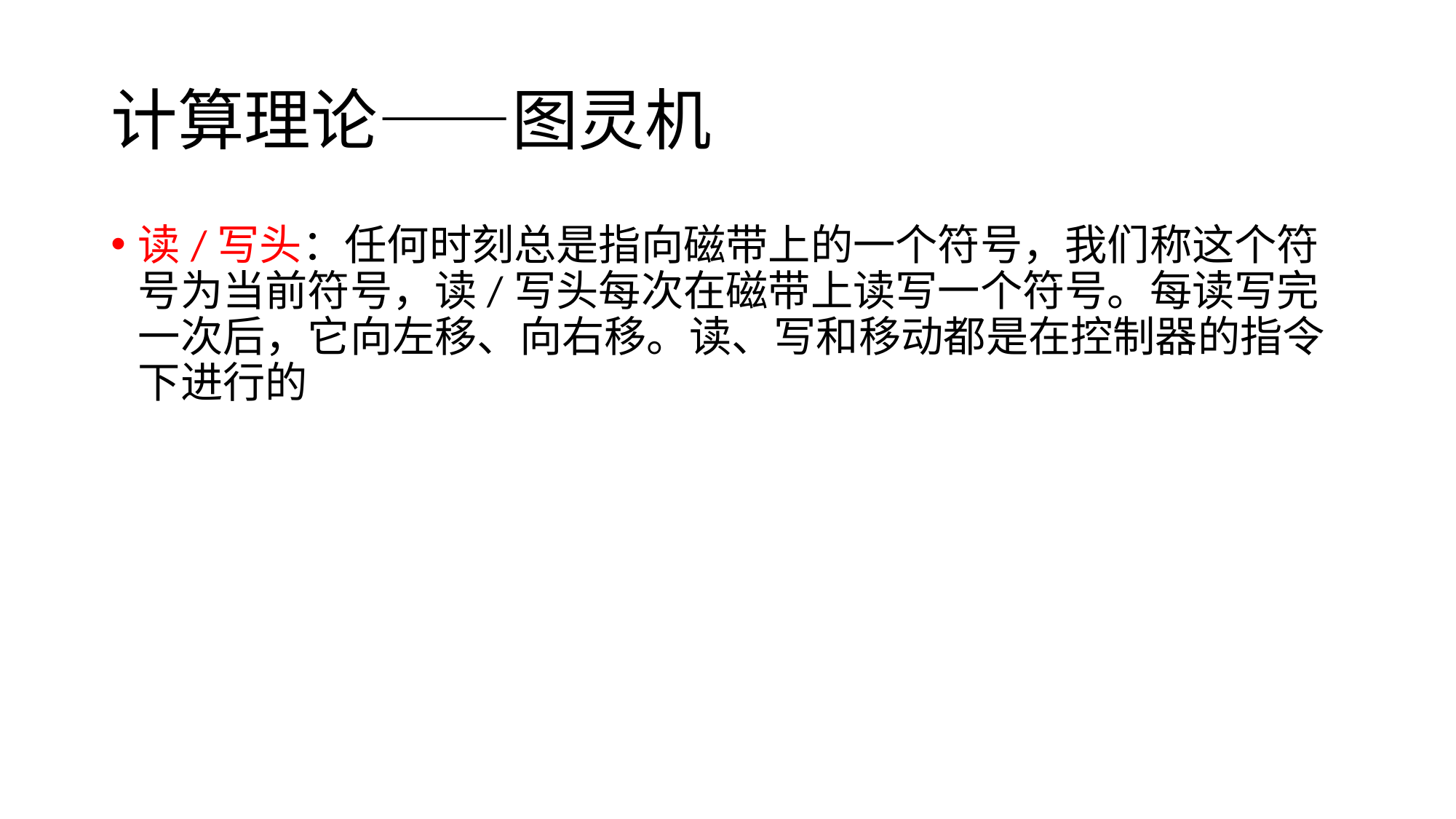

# 计算理论——图灵机
读/写头：任何时刻总是指向磁带上的一个符号，我们称这个符号为当前符号，读/写头每次在磁带上读写一个符号。每读写完一次后，它向左移、向右移。读、写和移动都是在控制器的指令下进行的